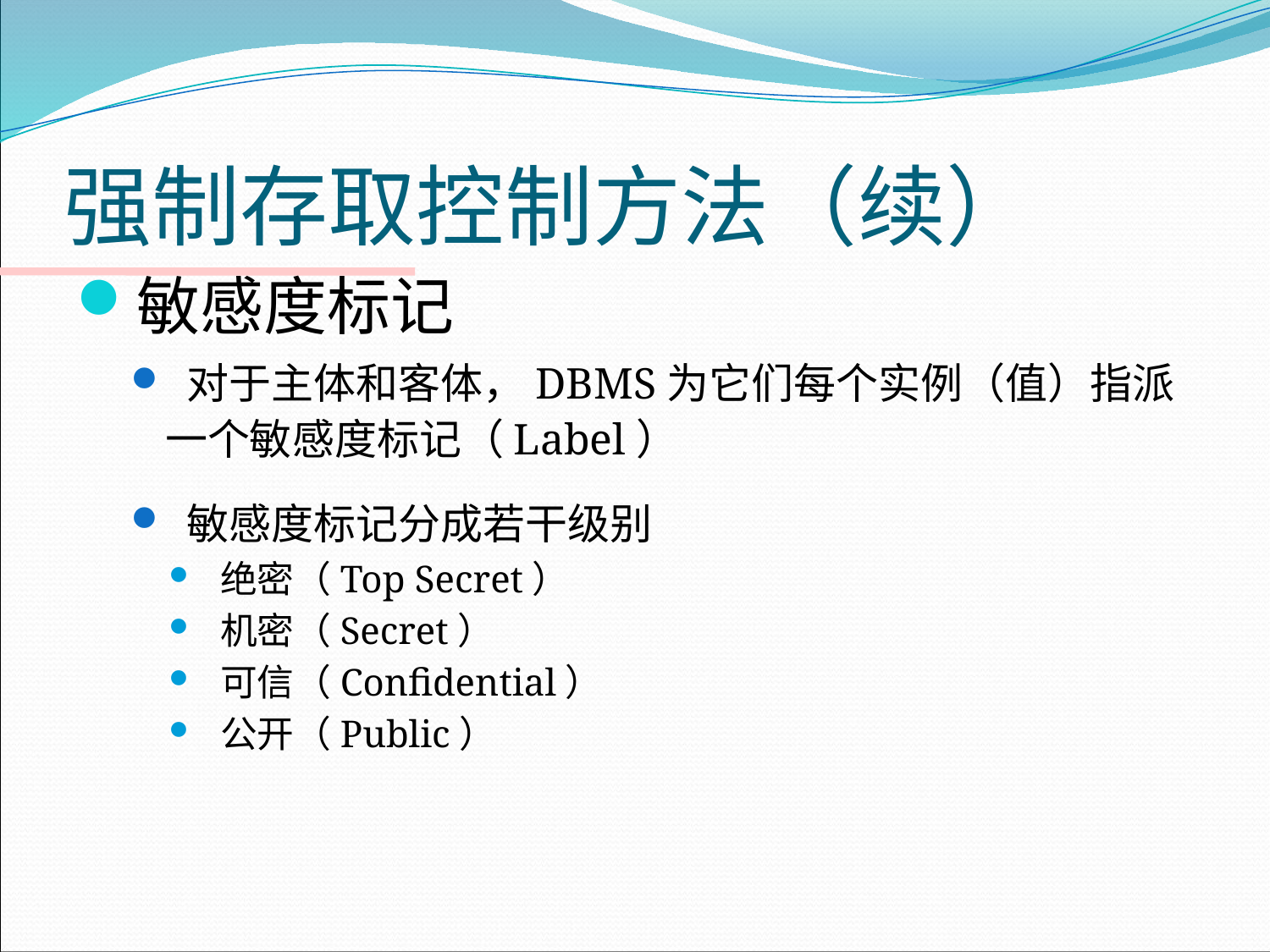

# 强制存取控制方法（续）
敏感度标记
 对于主体和客体，DBMS为它们每个实例（值）指派一个敏感度标记（Label）
 敏感度标记分成若干级别
 绝密（Top Secret）
 机密（Secret）
 可信（Confidential）
 公开（Public）

449